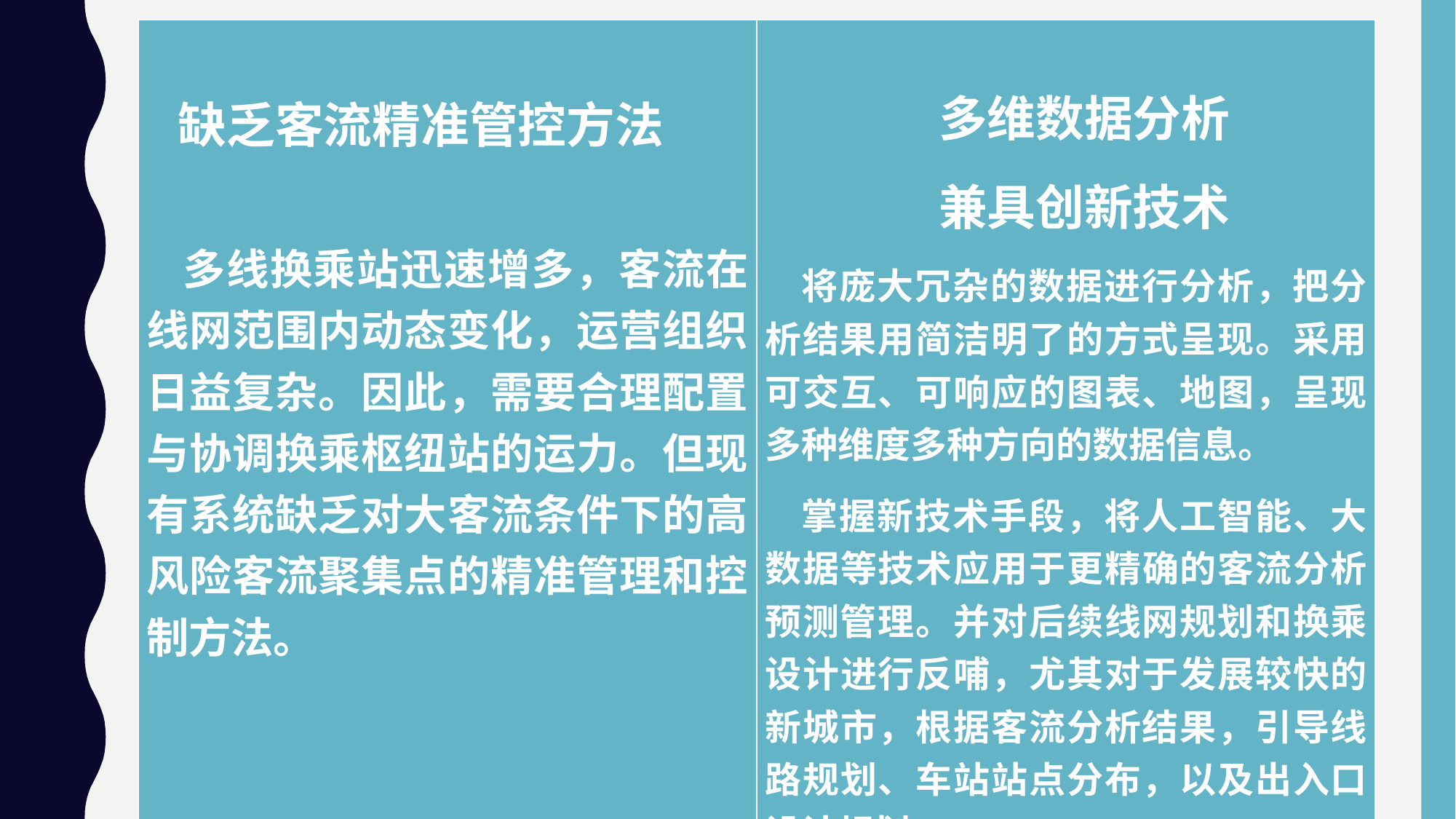

| 缺乏客流精准管控方法 多线换乘站迅速增多，客流在线网范围内动态变化，运营组织日益复杂。因此，需要合理配置与协调换乘枢纽站的运力。但现有系统缺乏对大客流条件下的高风险客流聚集点的精准管理和控制方法。 | 多维数据分析 兼具创新技术 将庞大冗杂的数据进行分析，把分析结果用简洁明了的方式呈现。采用可交互、可响应的图表、地图，呈现多种维度多种方向的数据信息。 掌握新技术手段，将人工智能、大数据等技术应用于更精确的客流分析预测管理。并对后续线网规划和换乘设计进行反哺，尤其对于发展较快的新城市，根据客流分析结果，引导线路规划、车站站点分布，以及出入口设计规划。 |
| --- | --- |